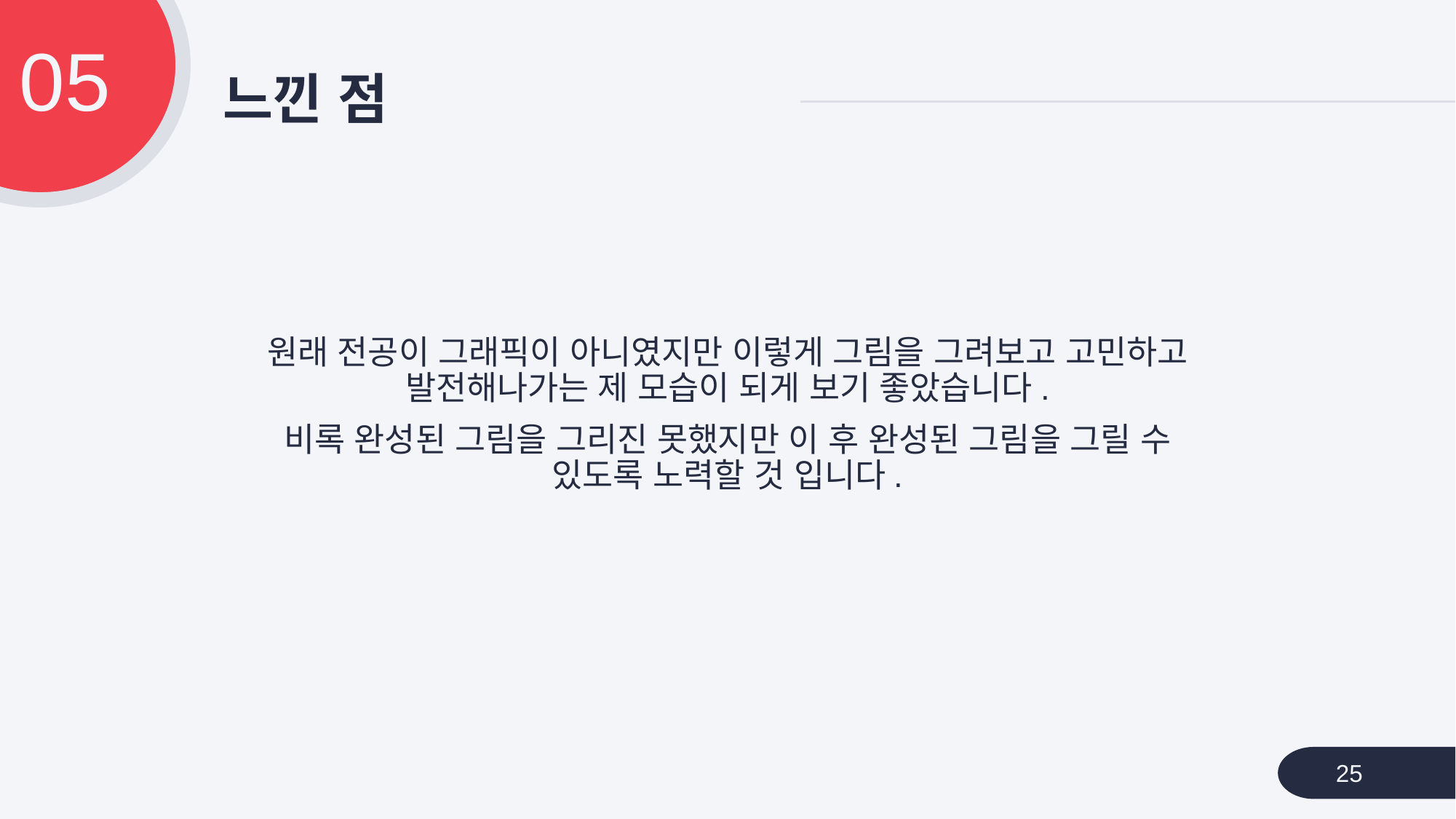

05
# 느낀 점
원래 전공이 그래픽이 아니였지만 이렇게 그림을 그려보고 고민하고 발전해나가는 제 모습이 되게 보기 좋았습니다.
비록 완성된 그림을 그리진 못했지만 이 후 완성된 그림을 그릴 수 있도록 노력할 것 입니다.
25